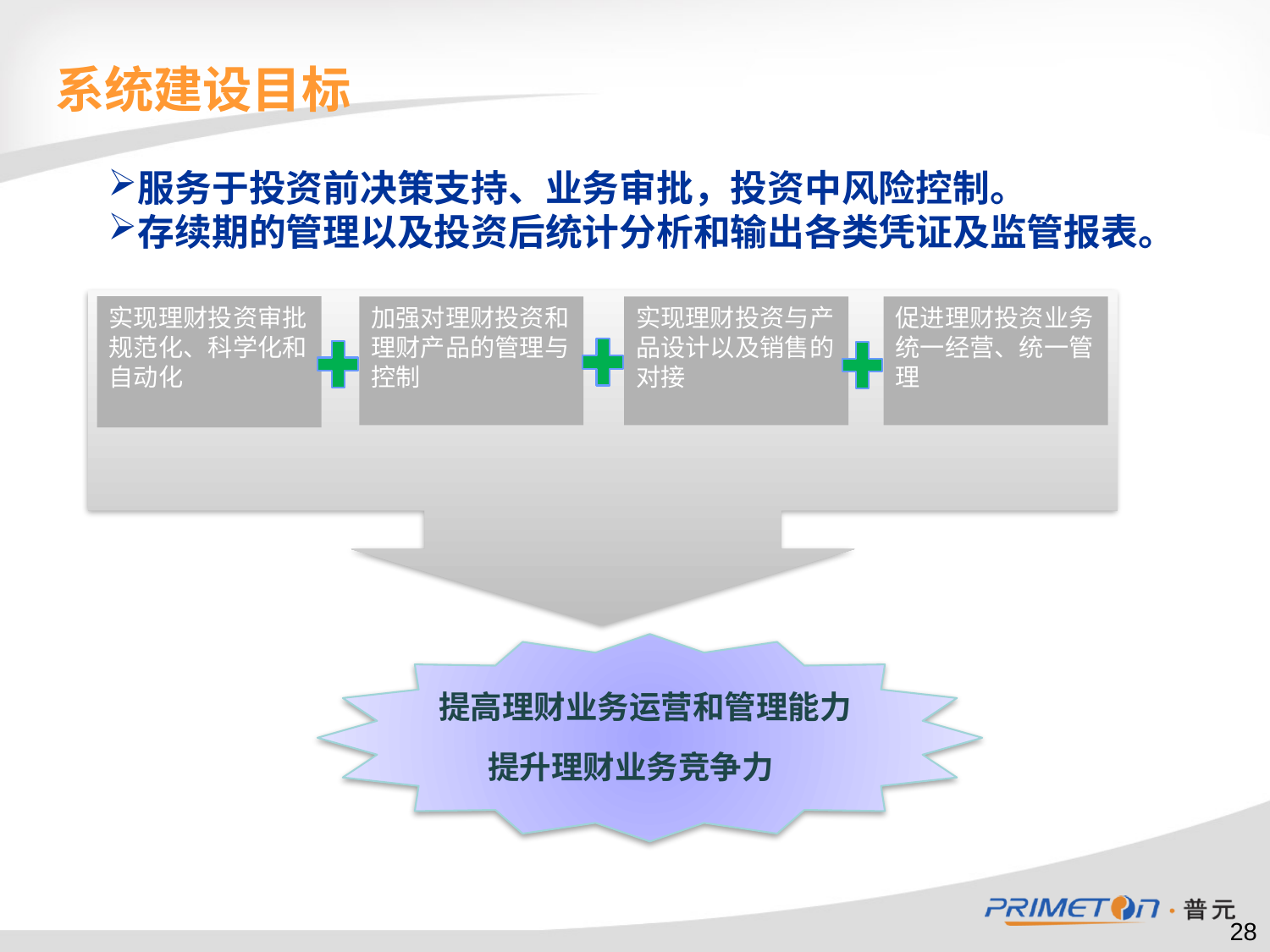

# 系统建设目标
服务于投资前决策支持、业务审批，投资中风险控制。
存续期的管理以及投资后统计分析和输出各类凭证及监管报表。

实现理财投资审批规范化、科学化和自动化
加强对理财投资和理财产品的管理与控制
实现理财投资与产品设计以及销售的对接
促进理财投资业务统一经营、统一管理

提高理财业务运营和管理能力
提升理财业务竞争力
28